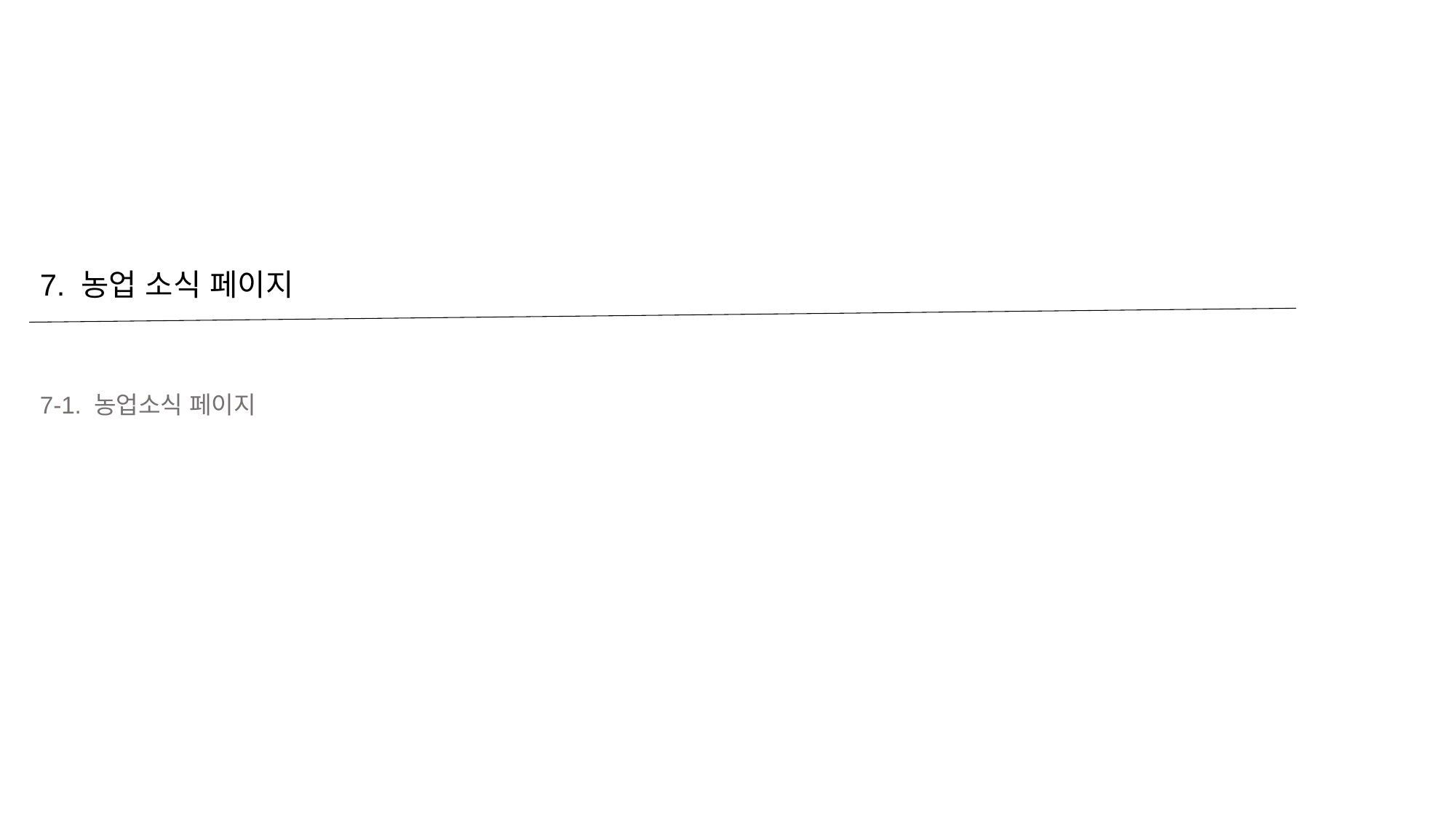

7. 농업 소식 페이지
7-1. 농업소식 페이지